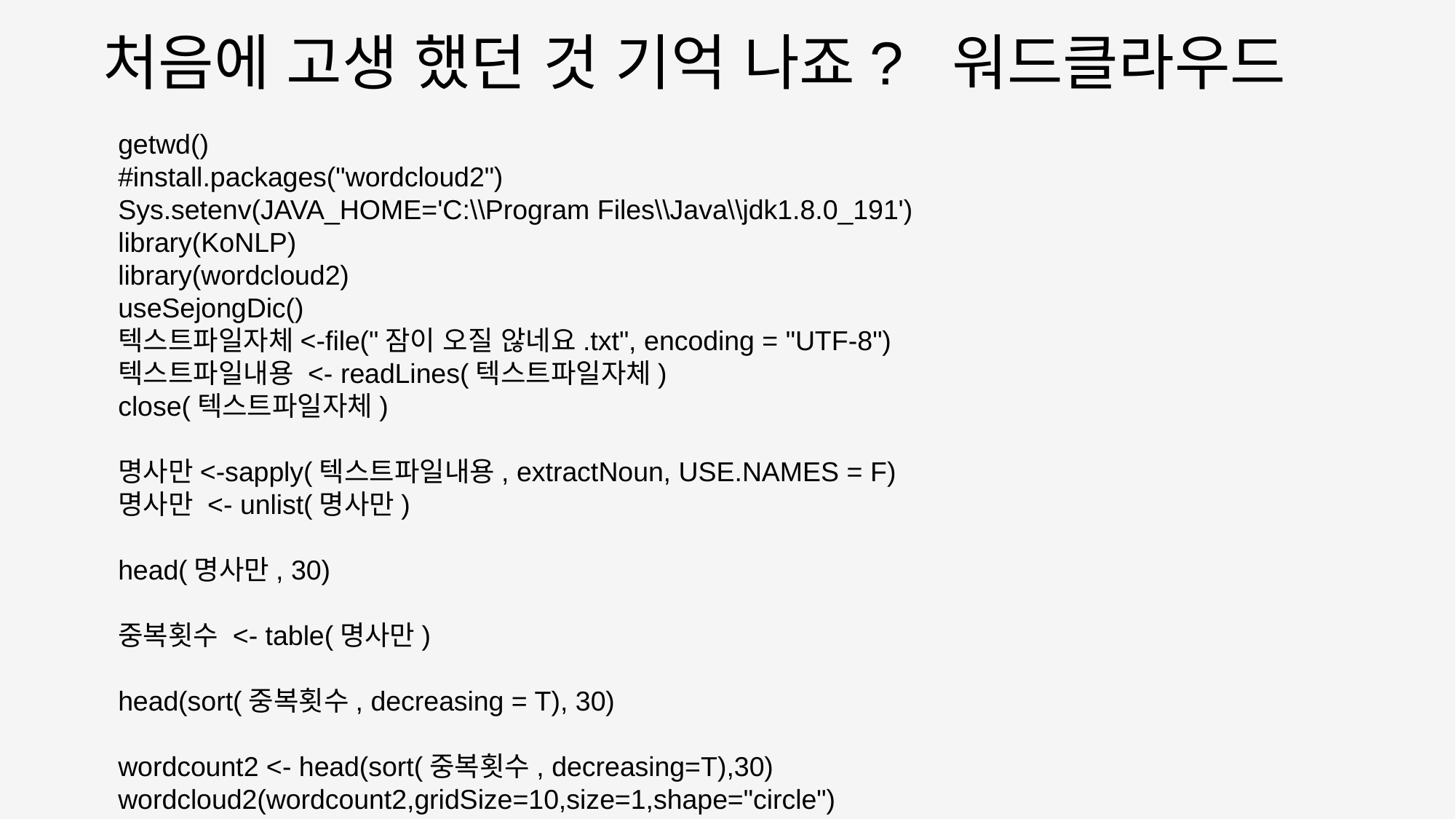

처음에 고생 했던 것 기억 나죠?  워드클라우드
getwd()
#install.packages("wordcloud2")
Sys.setenv(JAVA_HOME='C:\\Program Files\\Java\\jdk1.8.0_191')
library(KoNLP)
library(wordcloud2)
useSejongDic()
텍스트파일자체<-file("잠이 오질 않네요.txt", encoding = "UTF-8")
텍스트파일내용 <- readLines(텍스트파일자체)
close(텍스트파일자체)

명사만<-sapply(텍스트파일내용, extractNoun, USE.NAMES = F)
명사만 <- unlist(명사만)

head(명사만, 30)

중복횟수 <- table(명사만)

head(sort(중복횟수, decreasing = T), 30)

wordcount2 <- head(sort(중복횟수, decreasing=T),30)
wordcloud2(wordcount2,gridSize=10,size=1,shape="circle")